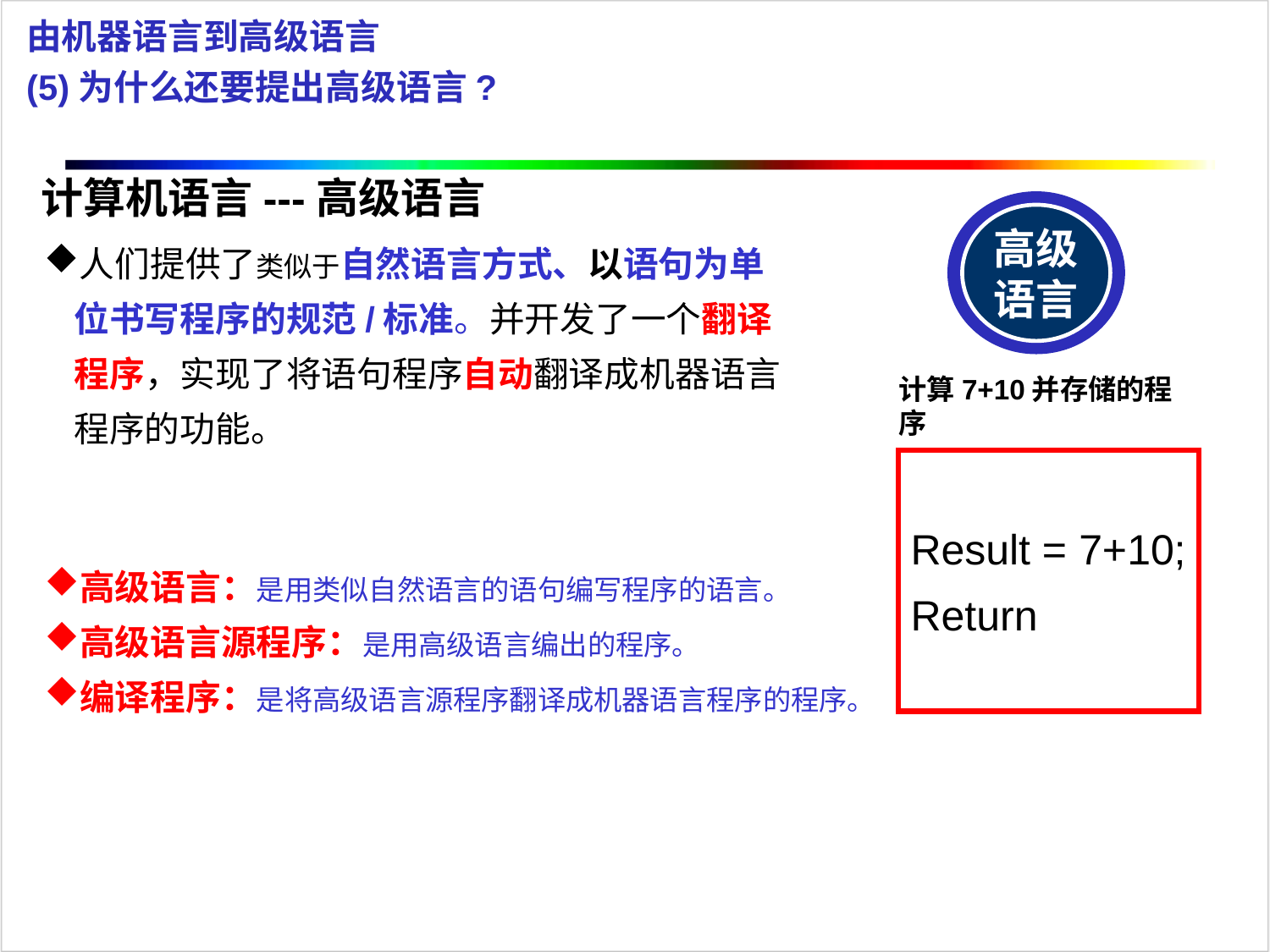

由机器语言到高级语言
(5)为什么还要提出高级语言?
计算机语言---高级语言

高级语言
人们提供了类似于自然语言方式、以语句为单位书写程序的规范/标准。并开发了一个翻译程序，实现了将语句程序自动翻译成机器语言程序的功能。
计算7+10并存储的程序

Result = 7+10;
Return

高级语言：是用类似自然语言的语句编写程序的语言。
高级语言源程序：是用高级语言编出的程序。
编译程序：是将高级语言源程序翻译成机器语言程序的程序。